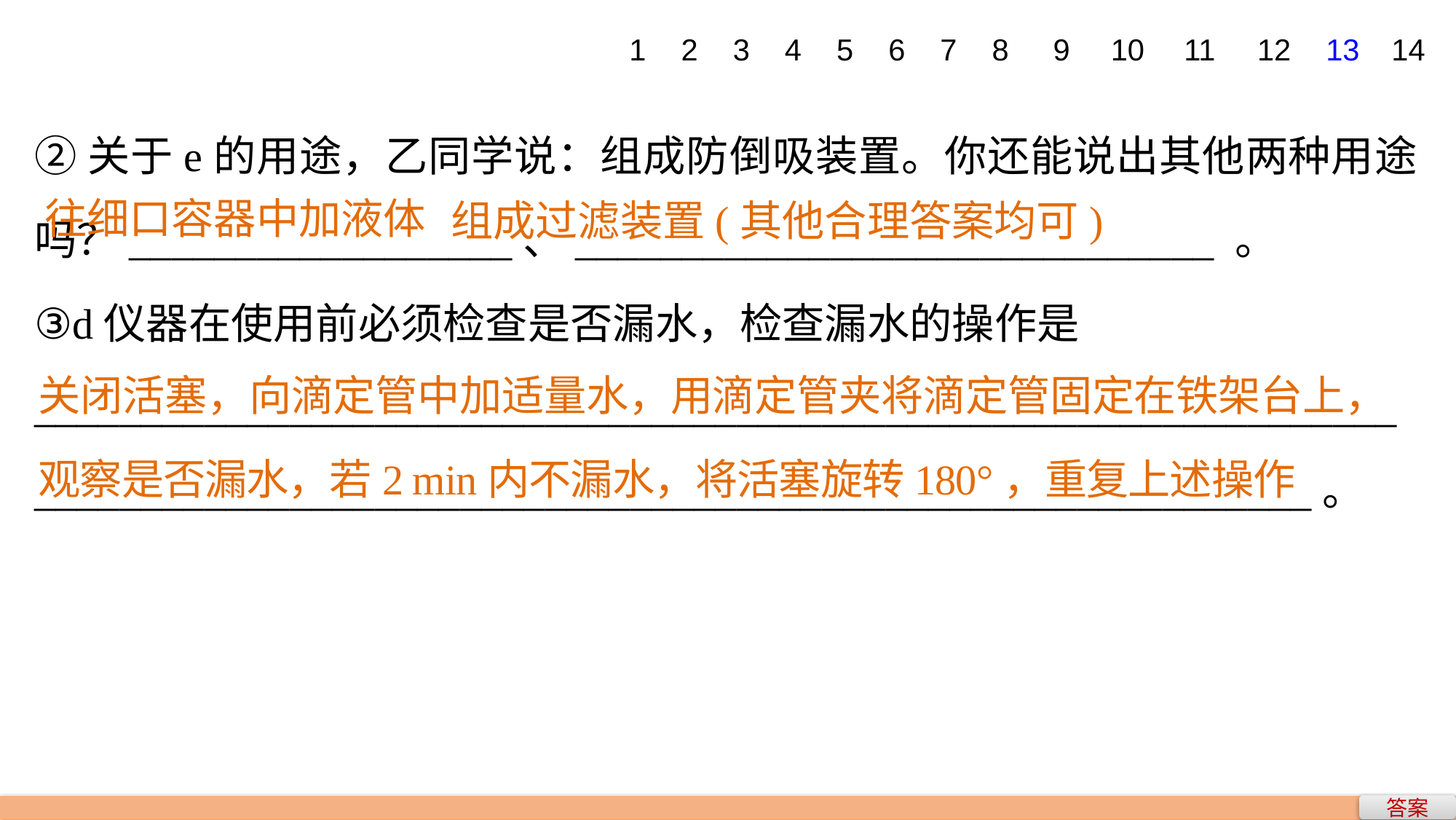

1
2
3
4
5
6
7
8
9
10
11
12
13
14
②关于e的用途，乙同学说：组成防倒吸装置。你还能说出其他两种用途吗？__________________、______________________________ 。
③d仪器在使用前必须检查是否漏水，检查漏水的操作是
____________________________________________________________________________________________________________________________。
往细口容器中加液体
组成过滤装置(其他合理答案均可)
关闭活塞，向滴定管中加适量水，用滴定管夹将滴定管固定在铁架台上，观察是否漏水，若2 min内不漏水，将活塞旋转180°，重复上述操作
答案